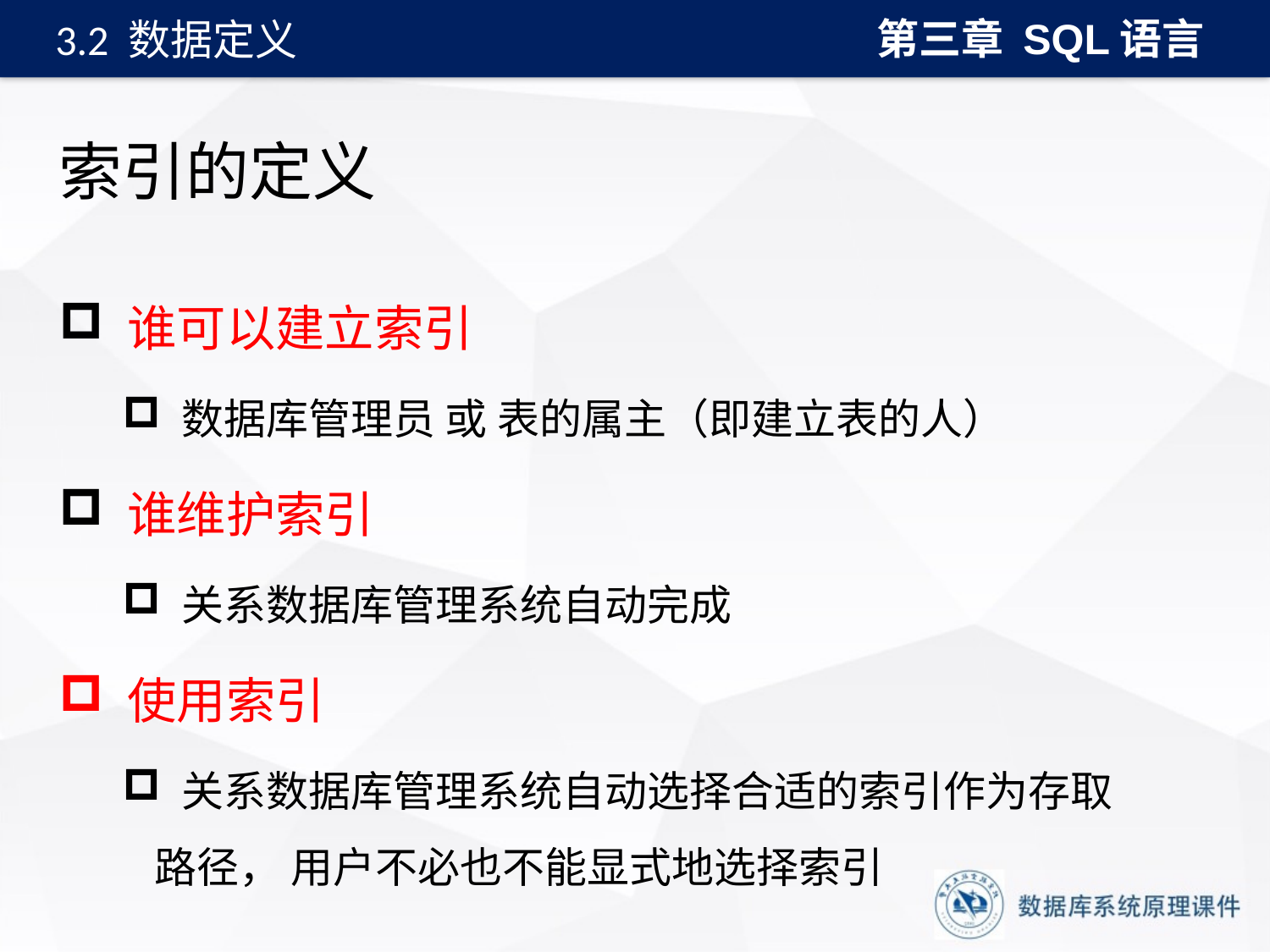

第三章 SQL语言
3.2 数据定义
# 索引的定义
 谁可以建立索引
 数据库管理员 或 表的属主（即建立表的人）
 谁维护索引
 关系数据库管理系统自动完成
 使用索引
 关系数据库管理系统自动选择合适的索引作为存取路径， 用户不必也不能显式地选择索引